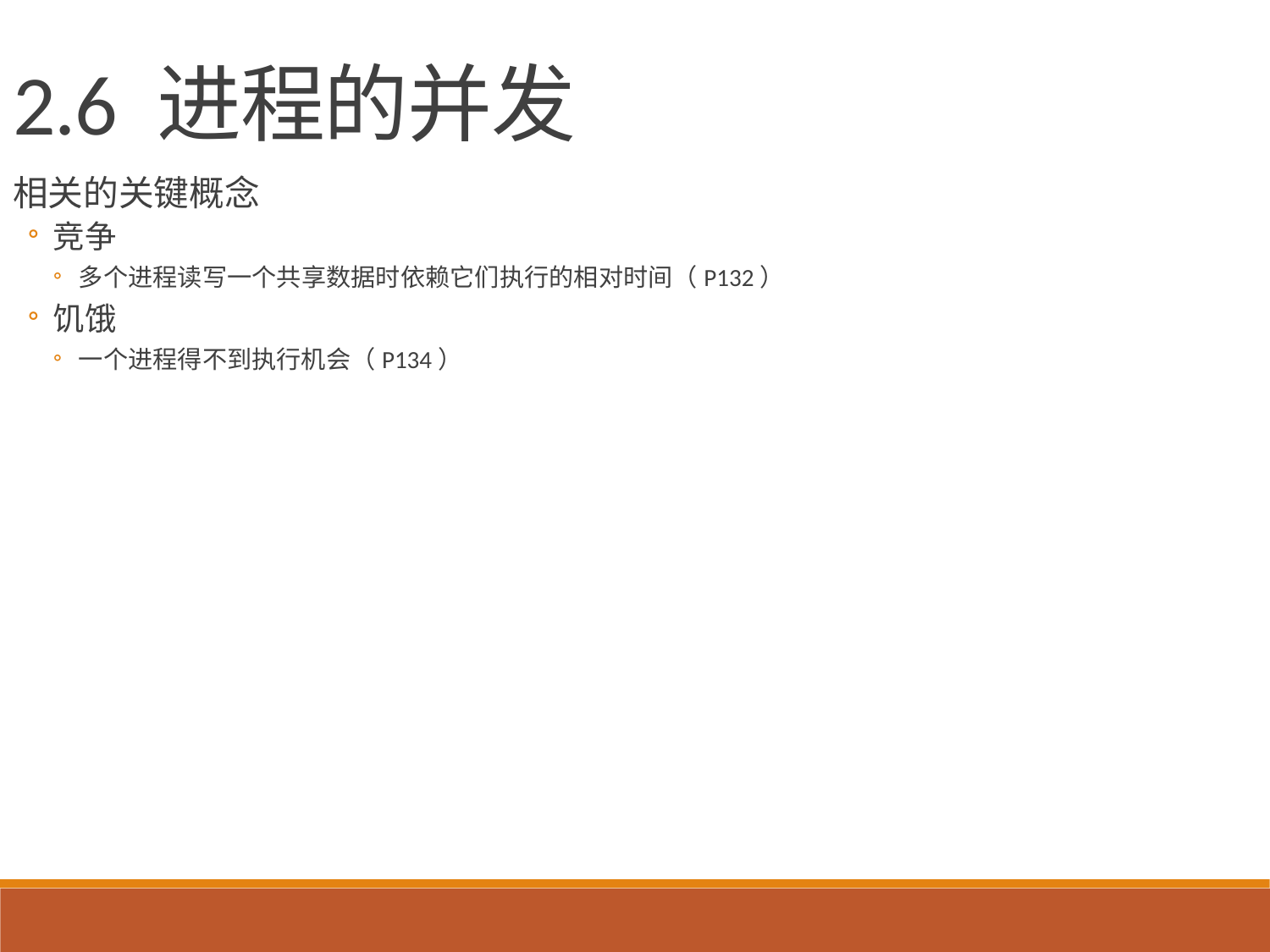

2.6 进程的并发
相关的关键概念
竞争
多个进程读写一个共享数据时依赖它们执行的相对时间（P132）
饥饿
一个进程得不到执行机会（P134）